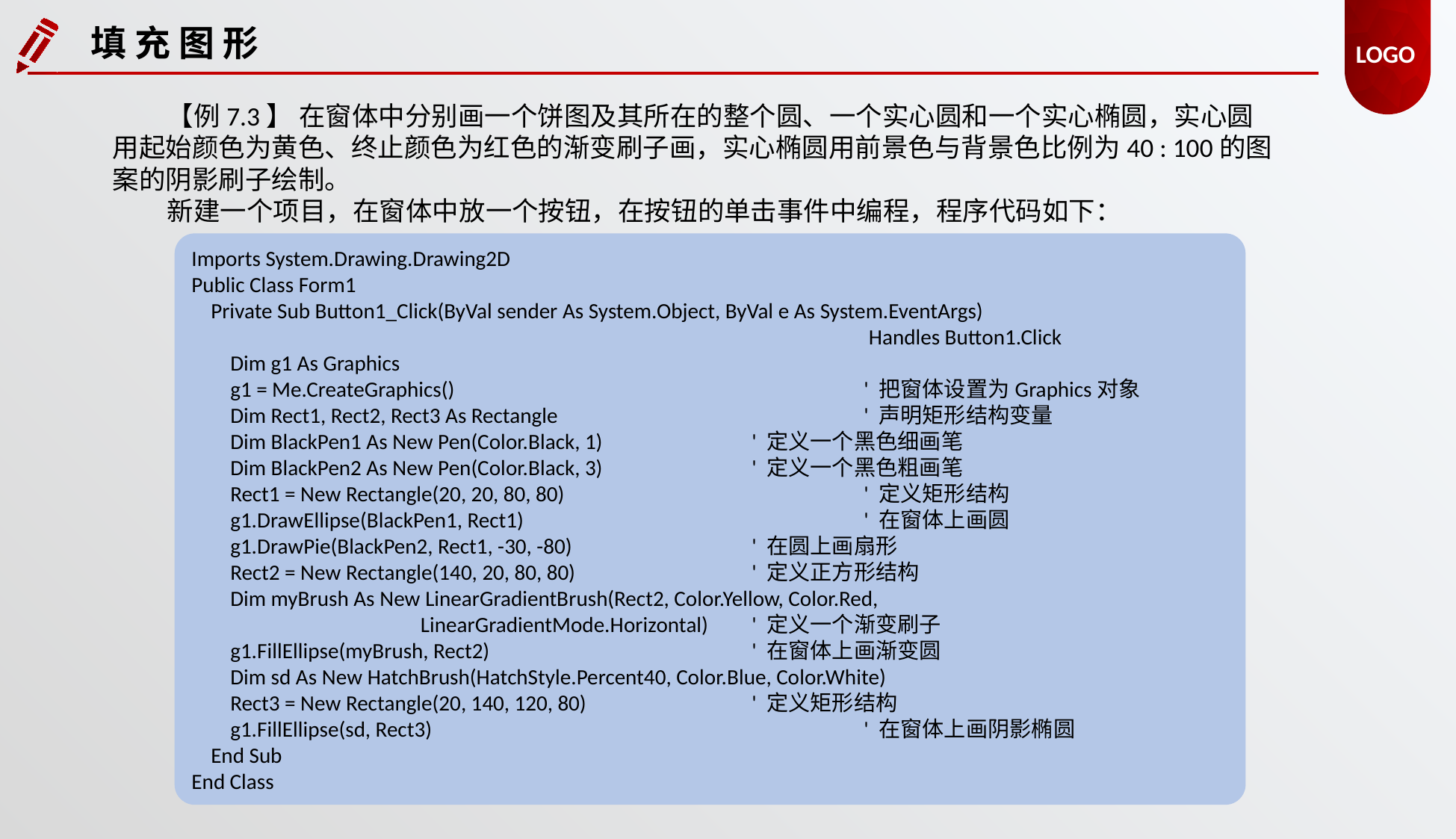

填 充 图 形
【例7.3】 在窗体中分别画一个饼图及其所在的整个圆、一个实心圆和一个实心椭圆，实心圆用起始颜色为黄色、终止颜色为红色的渐变刷子画，实心椭圆用前景色与背景色比例为40 : 100的图案的阴影刷子绘制。
新建一个项目，在窗体中放一个按钮，在按钮的单击事件中编程，程序代码如下：
Imports System.Drawing.Drawing2D
Public Class Form1
    Private Sub Button1_Click(ByVal sender As System.Object, ByVal e As System.EventArgs)
						 Handles Button1.Click
        Dim g1 As Graphics
        g1 = Me.CreateGraphics() 				' 把窗体设置为Graphics对象
        Dim Rect1, Rect2, Rect3 As Rectangle 			' 声明矩形结构变量
        Dim BlackPen1 As New Pen(Color.Black, 1) 		' 定义一个黑色细画笔
        Dim BlackPen2 As New Pen(Color.Black, 3) 		' 定义一个黑色粗画笔
        Rect1 = New Rectangle(20, 20, 80, 80) 			' 定义矩形结构
        g1.DrawEllipse(BlackPen1, Rect1) 			' 在窗体上画圆
        g1.DrawPie(BlackPen2, Rect1, -30, -80) 		' 在圆上画扇形
        Rect2 = New Rectangle(140, 20, 80, 80) 		' 定义正方形结构
        Dim myBrush As New LinearGradientBrush(Rect2, Color.Yellow, Color.Red,
		 LinearGradientMode.Horizontal) 	' 定义一个渐变刷子
        g1.FillEllipse(myBrush, Rect2) 			' 在窗体上画渐变圆
        Dim sd As New HatchBrush(HatchStyle.Percent40, Color.Blue, Color.White)
        Rect3 = New Rectangle(20, 140, 120, 80) 		' 定义矩形结构
        g1.FillEllipse(sd, Rect3) 				' 在窗体上画阴影椭圆
    End Sub
End Class